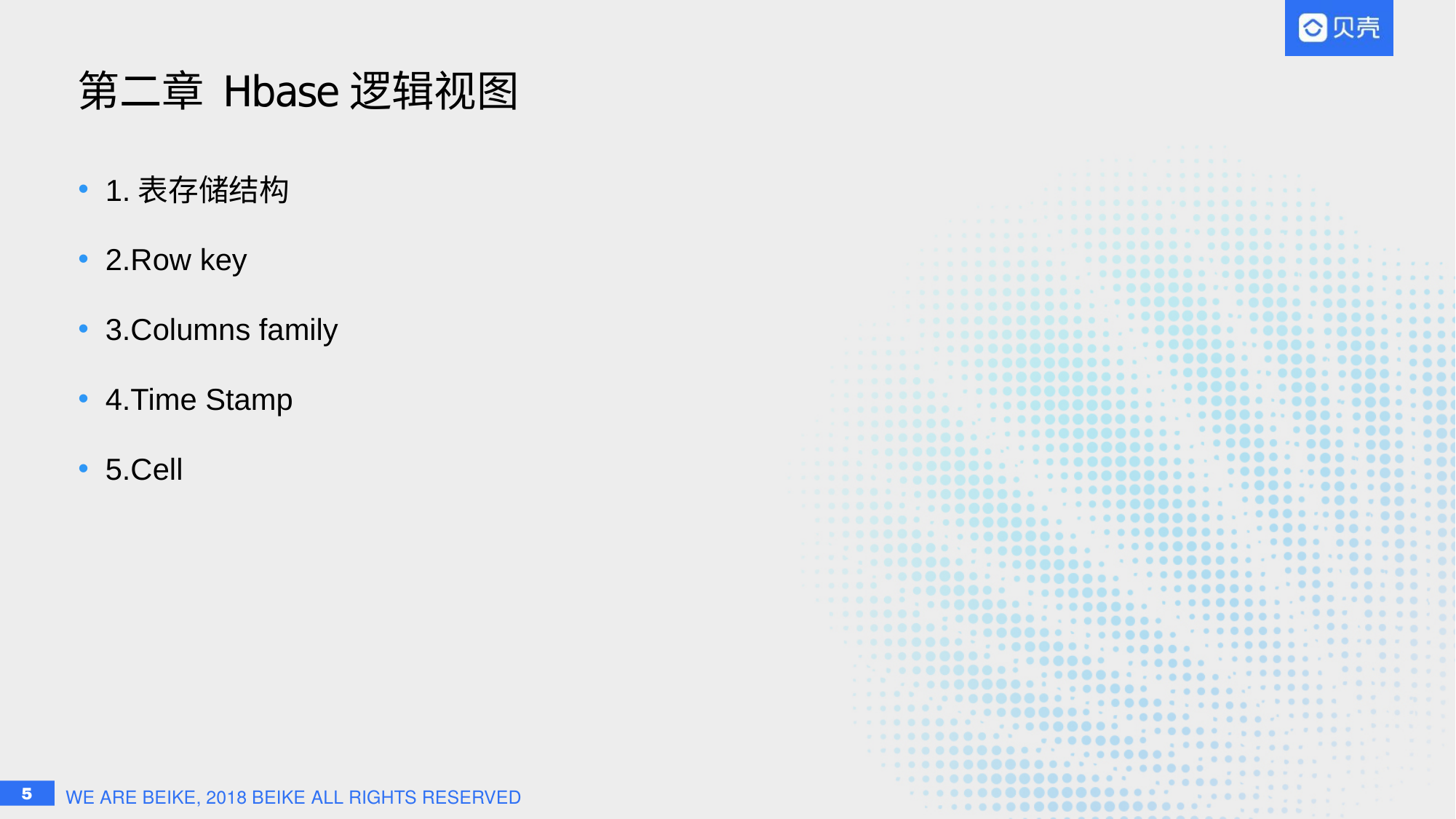

# 第二章 Hbase逻辑视图
1.表存储结构
2.Row key
3.Columns family
4.Time Stamp
5.Cell